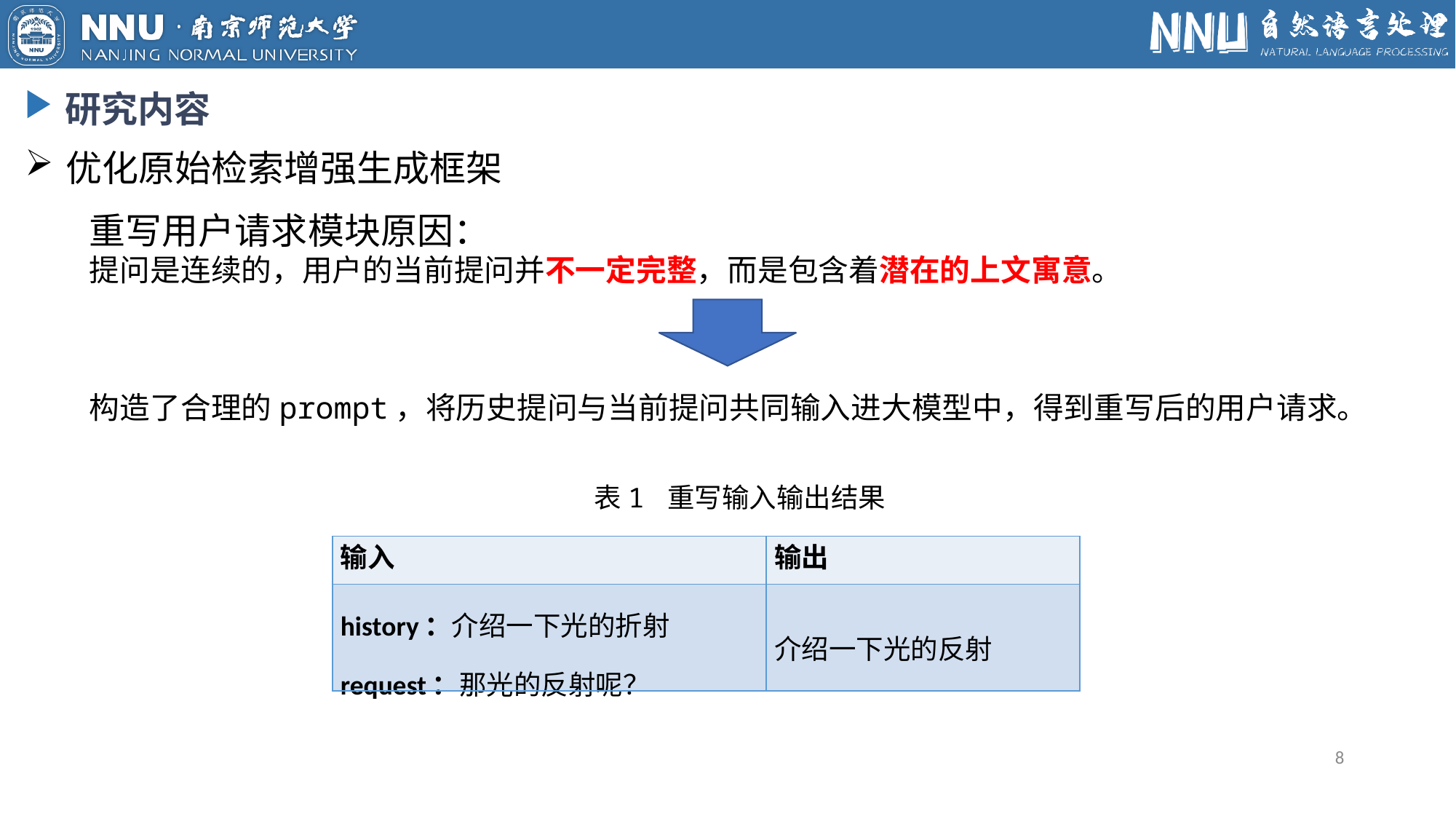

研究内容

优化原始检索增强生成框架

重写用户请求模块原因：
提问是连续的，用户的当前提问并不一定完整，而是包含着潜在的上文寓意。

构造了合理的prompt，将历史提问与当前提问共同输入进大模型中，得到重写后的用户请求。

表1 重写输入输出结果
| 输入 | 输出 |
| --- | --- |
| history：介绍一下光的折射 request：那光的反射呢？ | 介绍一下光的反射 |
8